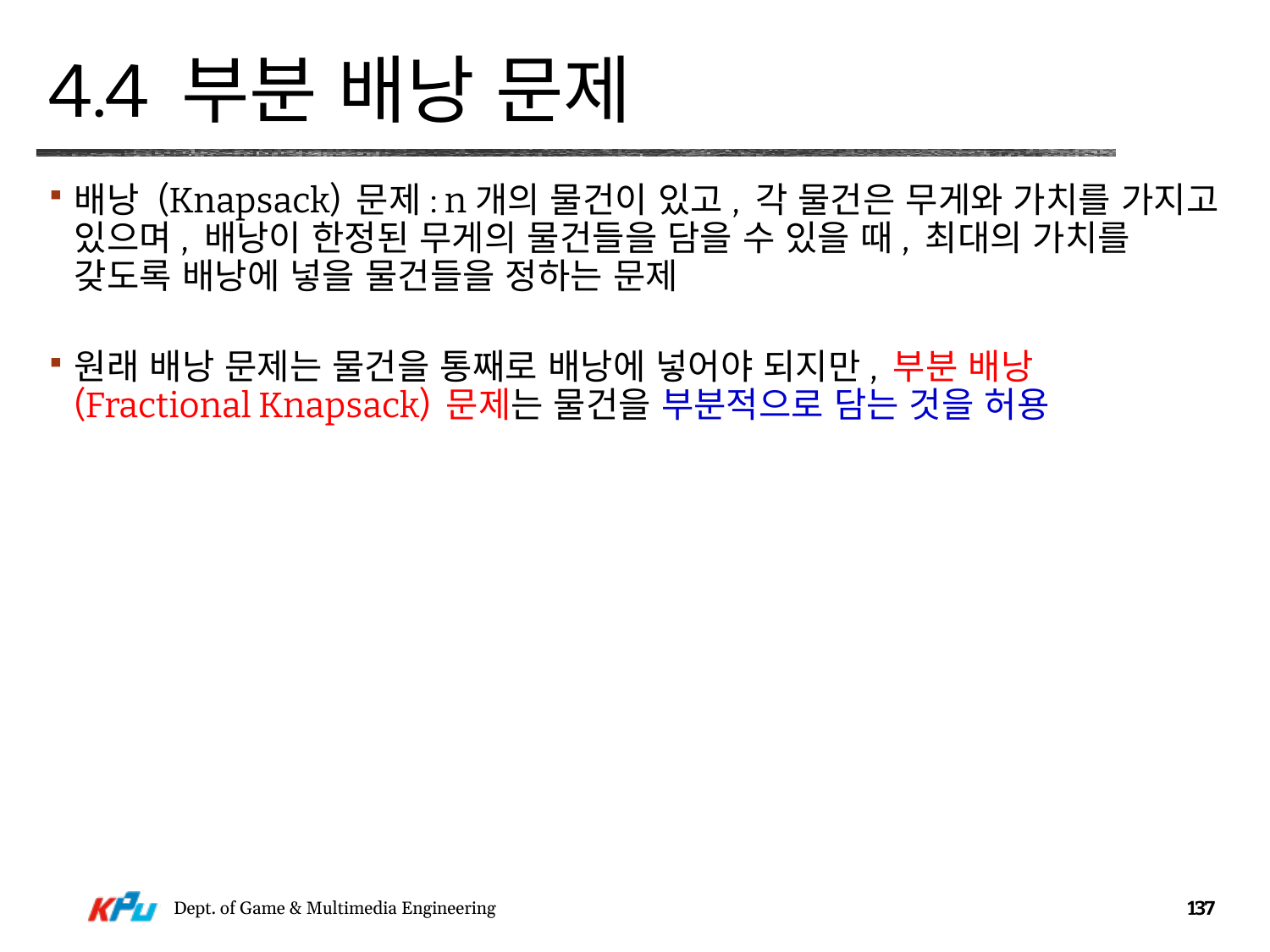

# 4.4 부분 배낭 문제
배낭 (Knapsack) 문제: n개의 물건이 있고, 각 물건은 무게와 가치를 가지고 있으며, 배낭이 한정된 무게의 물건들을 담을 수 있을 때, 최대의 가치를 갖도록 배낭에 넣을 물건들을 정하는 문제
원래 배낭 문제는 물건을 통째로 배낭에 넣어야 되지만, 부분 배낭 (Fractional Knapsack) 문제는 물건을 부분적으로 담는 것을 허용

Dept. of Game & Multimedia Engineering
137